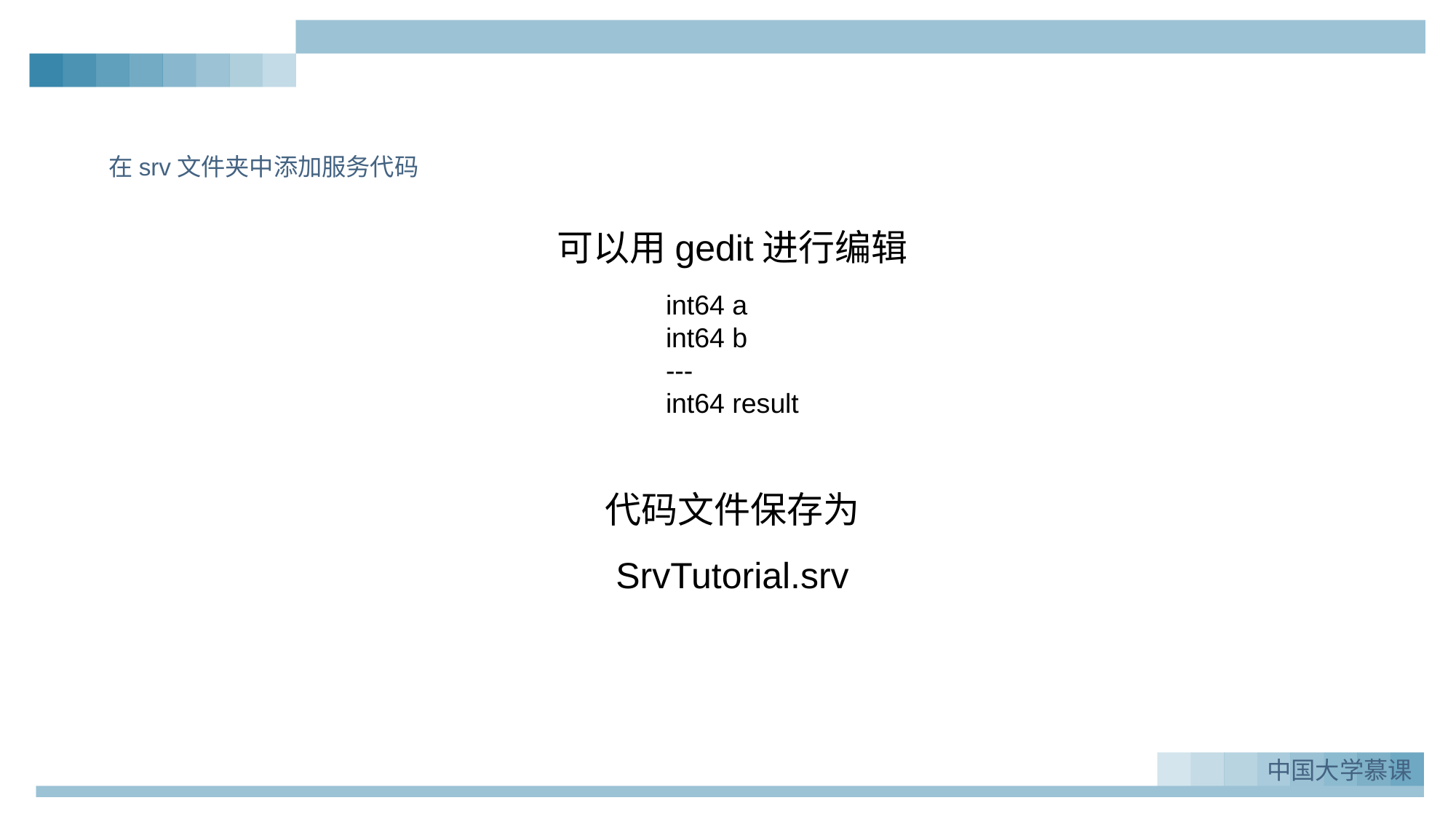

在srv文件夹中添加服务代码
可以用gedit进行编辑

代码文件保存为
SrvTutorial.srv

int64 a
int64 b
---
int64 result
中国大学慕课